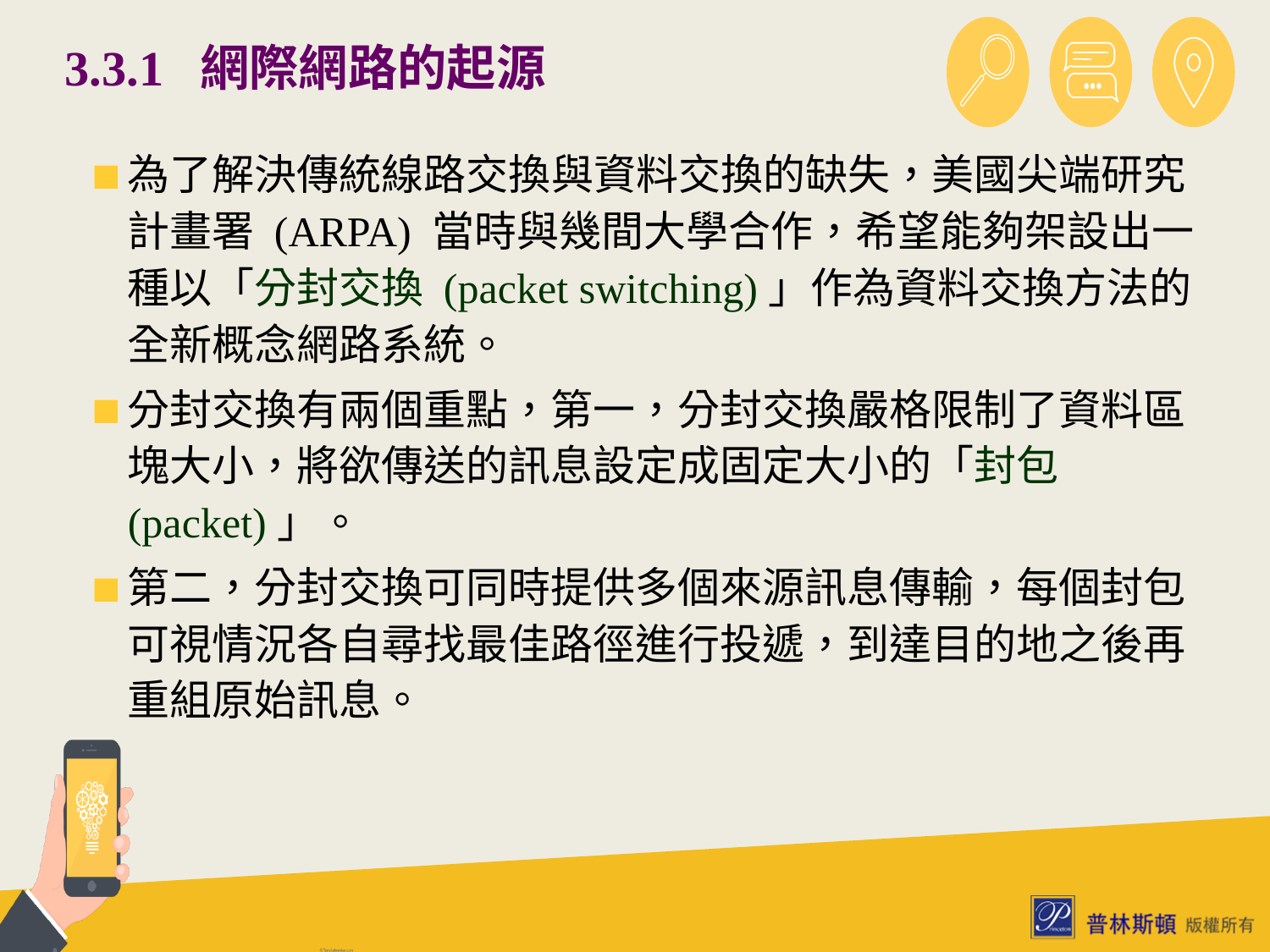

# 3.3.1  網際網路的起源
為了解決傳統線路交換與資料交換的缺失，美國尖端研究計畫署 (ARPA) 當時與幾間大學合作，希望能夠架設出一種以「分封交換 (packet switching)」作為資料交換方法的全新概念網路系統。
分封交換有兩個重點，第一，分封交換嚴格限制了資料區塊大小，將欲傳送的訊息設定成固定大小的「封包 (packet)」。
第二，分封交換可同時提供多個來源訊息傳輸，每個封包可視情況各自尋找最佳路徑進行投遞，到達目的地之後再重組原始訊息。